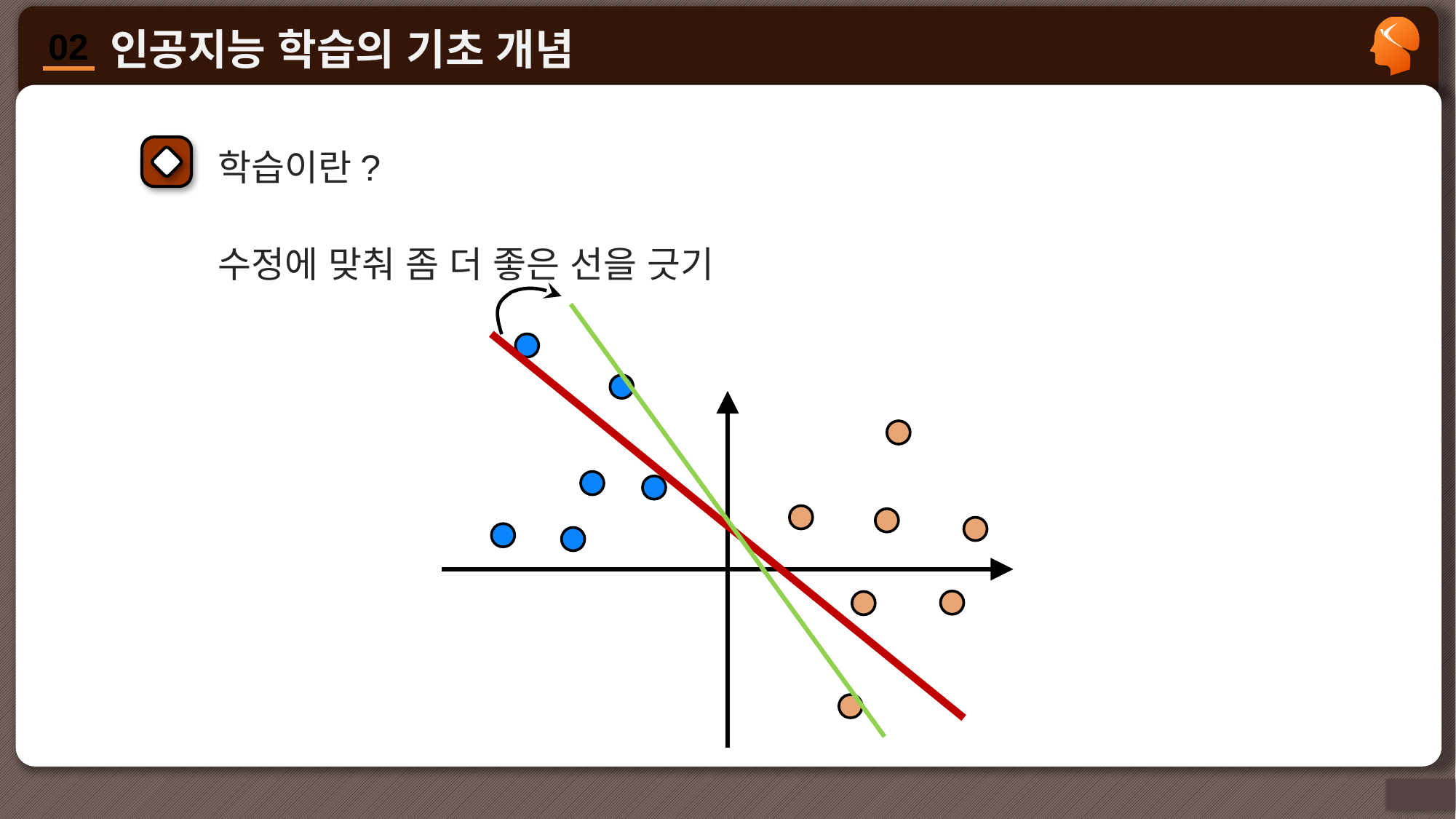

학습이란?

수정에 맞춰 좀 더 좋은 선을 긋기